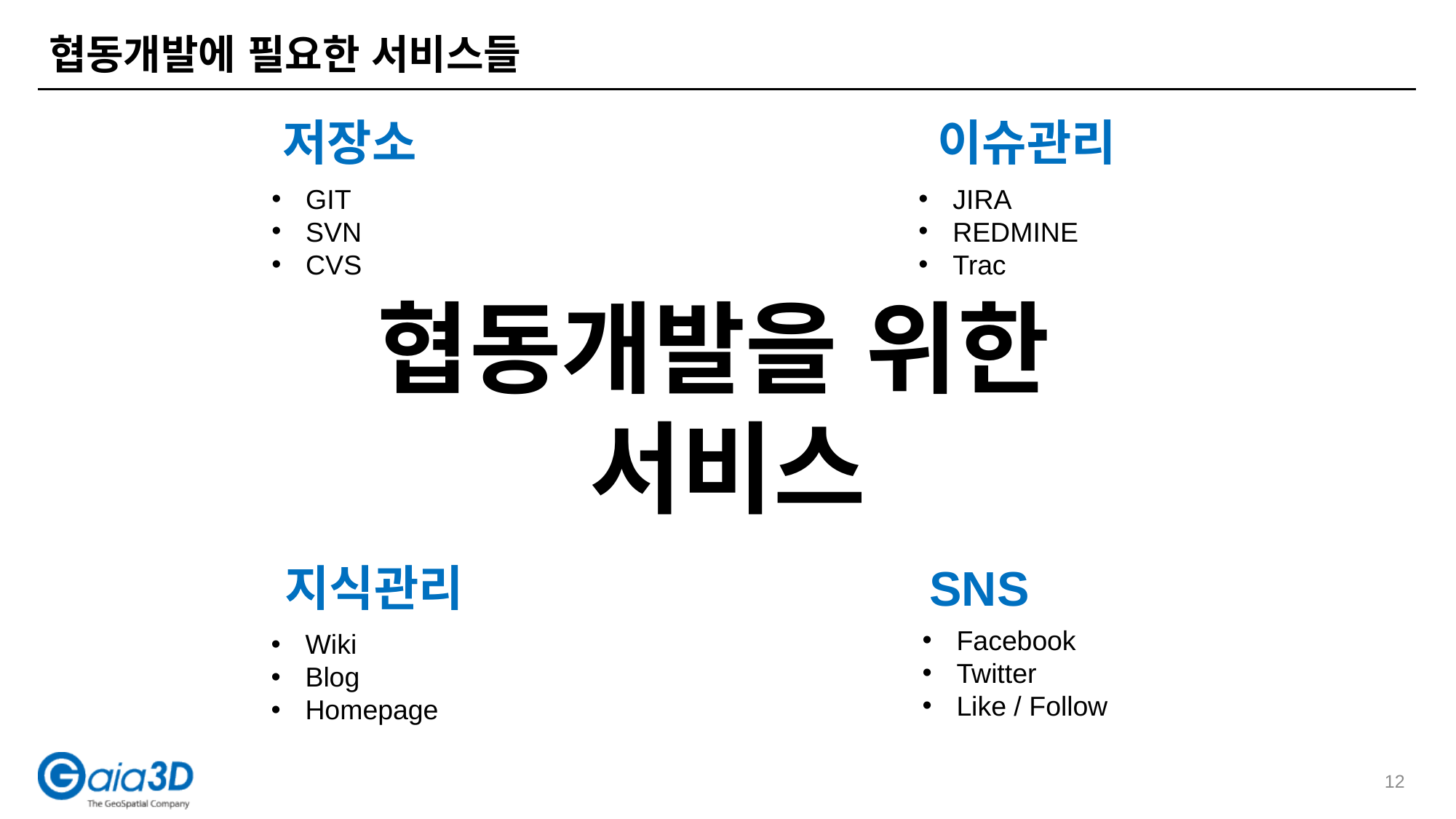

# 협동개발에 필요한 서비스들
저장소
이슈관리
GIT
SVN
CVS
JIRA
REDMINE
Trac
협동개발을 위한
서비스
지식관리
SNS
Facebook
Twitter
Like / Follow
Wiki
Blog
Homepage
12